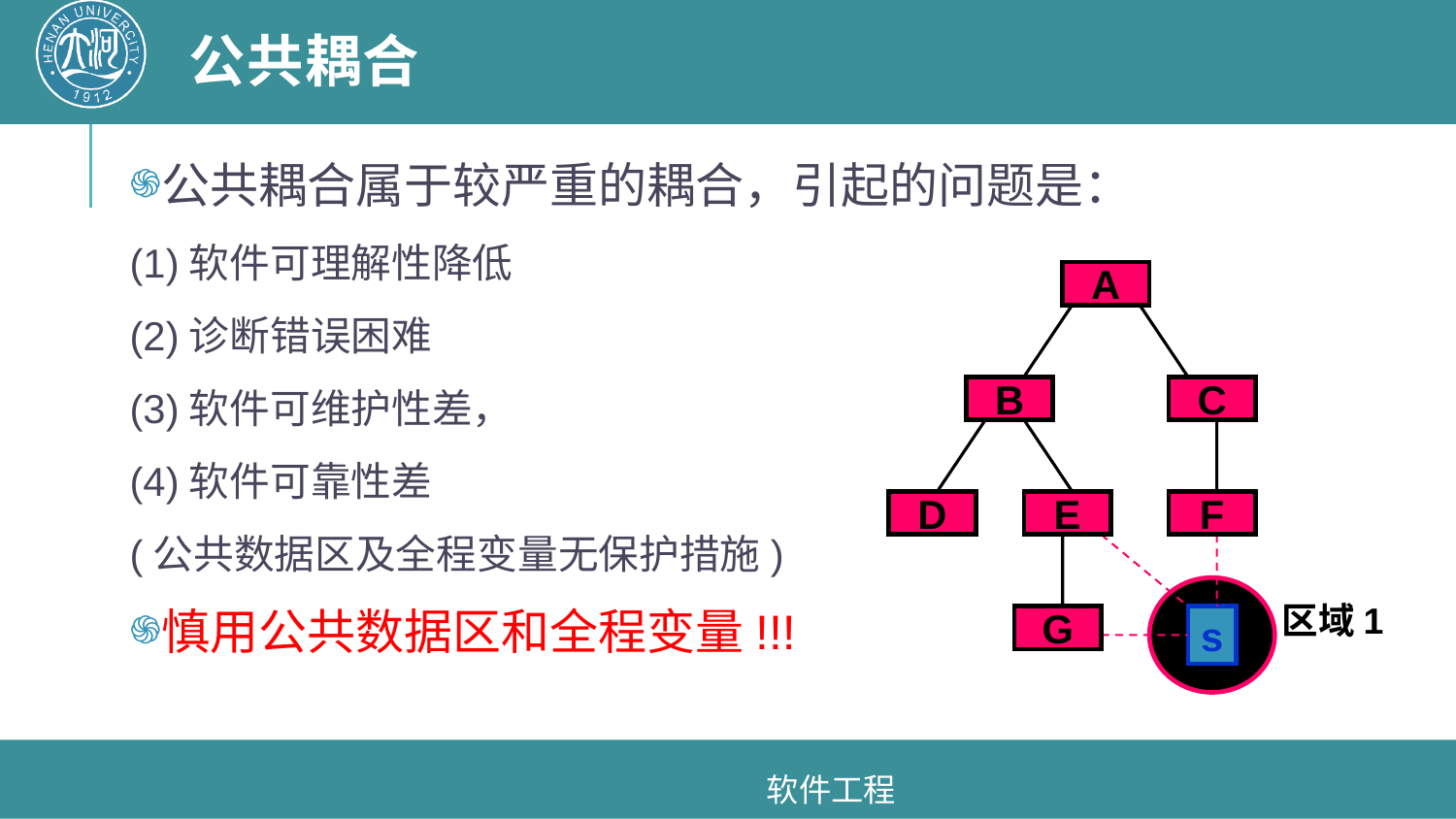

# 公共耦合
公共耦合属于较严重的耦合，引起的问题是：
(1)软件可理解性降低
(2)诊断错误困难
(3)软件可维护性差，
(4)软件可靠性差
(公共数据区及全程变量无保护措施)
慎用公共数据区和全程变量!!!

A

B
C

D
E
F

G

区域1
s

软件工程
161